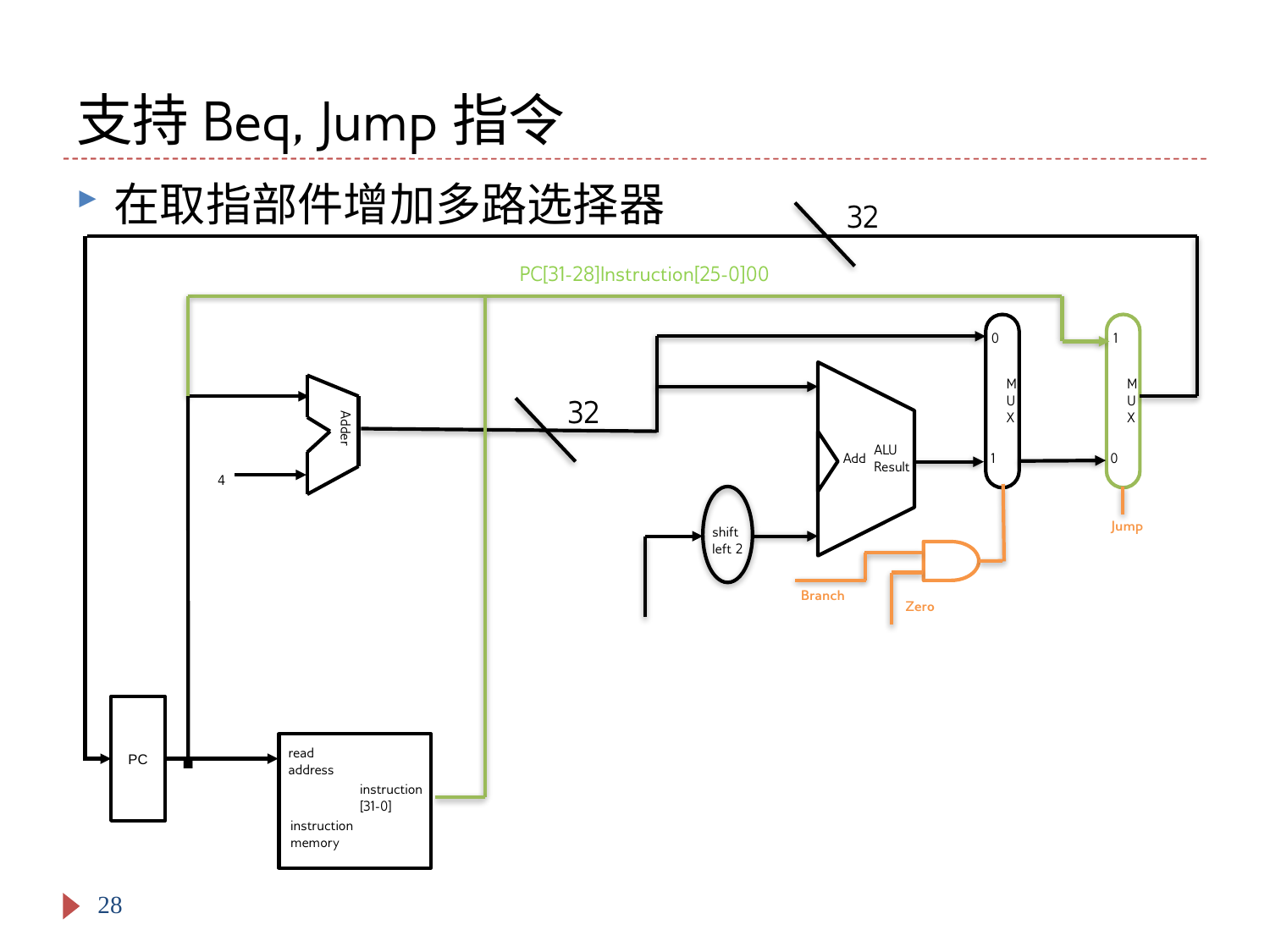

# 支持Beq, Jump指令
在取指部件增加多路选择器
32
PC[31-28]Instruction[25-0]00

1
0
M
U
X
M
U
X
Adder
32

ALU
Result
0
1
Add

4

shift
left 2
Jump

Branch
Zero
.
PC

read
address
instruction
[31-0]
instruction
memory
28